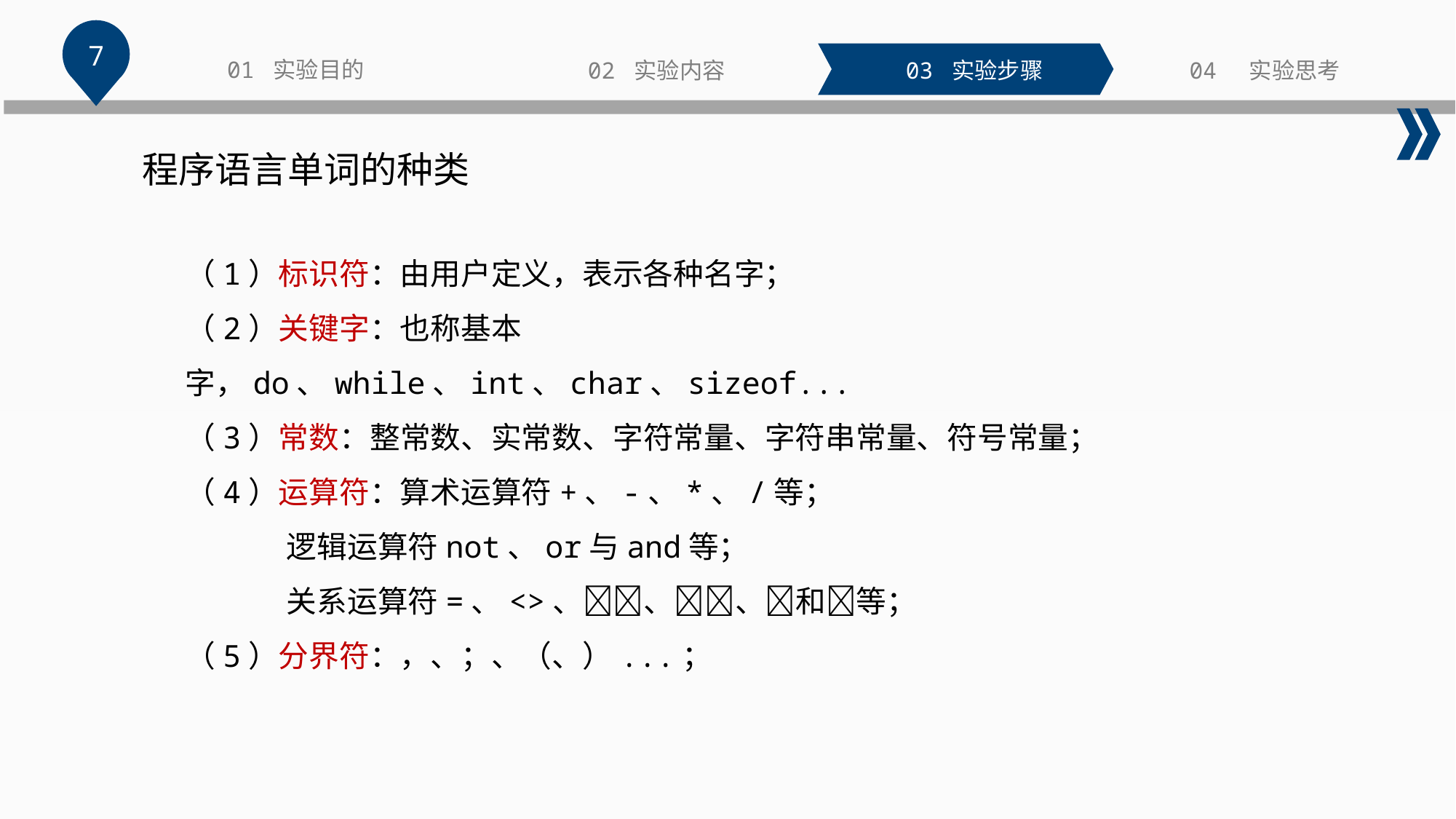

7

01 实验目的
02 实验内容
03 实验步骤
04  实验思考

程序语言单词的种类
（1）标识符：由用户定义，表示各种名字；
（2）关键字：也称基本字，do、while、int、char、sizeof...
（3）常数：整常数、实常数、字符常量、字符串常量、符号常量；
（4）运算符：算术运算符+、-、*、/等；
              逻辑运算符not、or与and等；
              关系运算符=、<>、>=、<=、>和<等；
（5）分界符：，、；、（、）...；